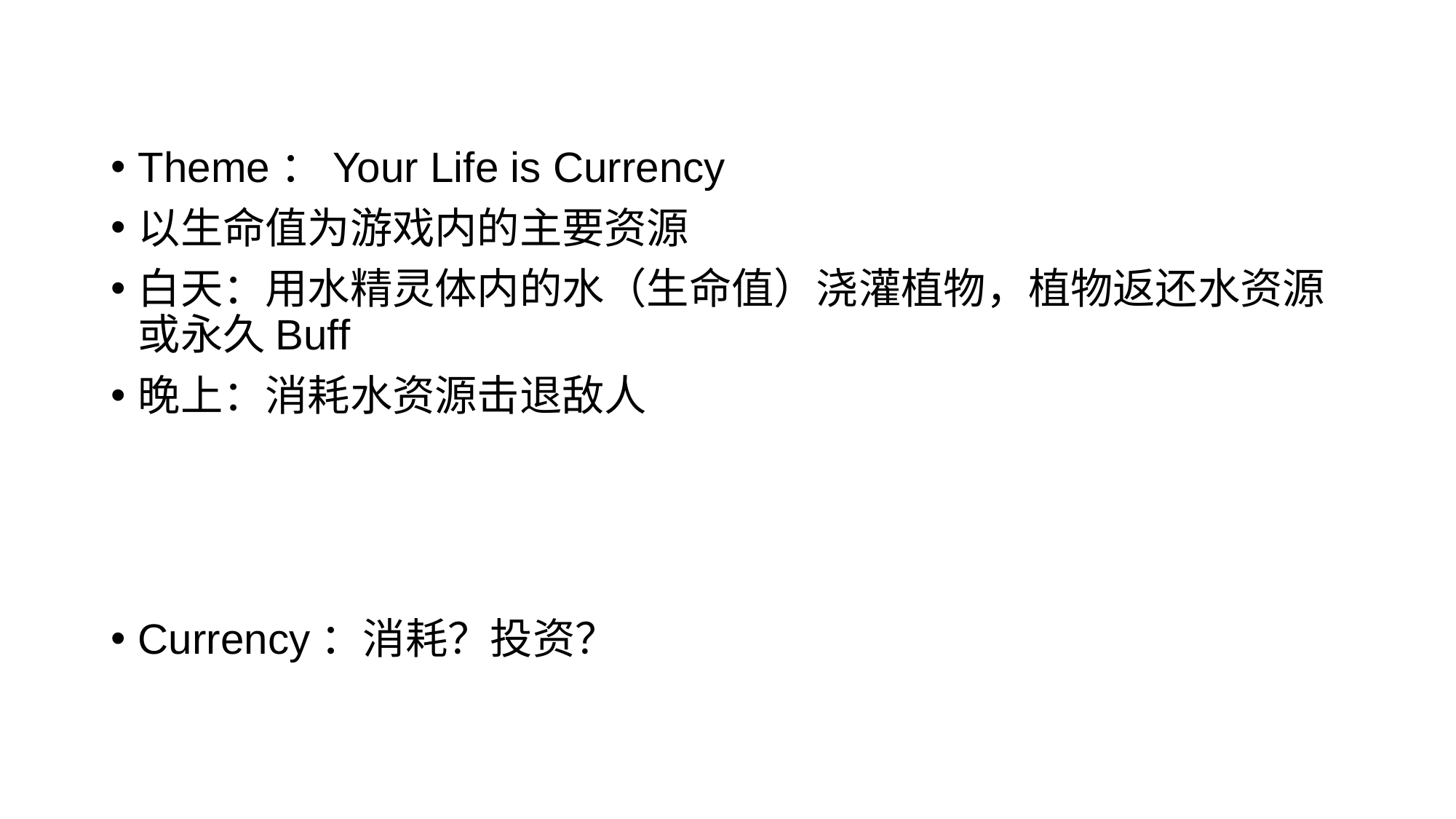

Theme：Your Life is Currency
以生命值为游戏内的主要资源
白天：用水精灵体内的水（生命值）浇灌植物，植物返还水资源或永久Buff
晚上：消耗水资源击退敌人

Currency：消耗？投资？